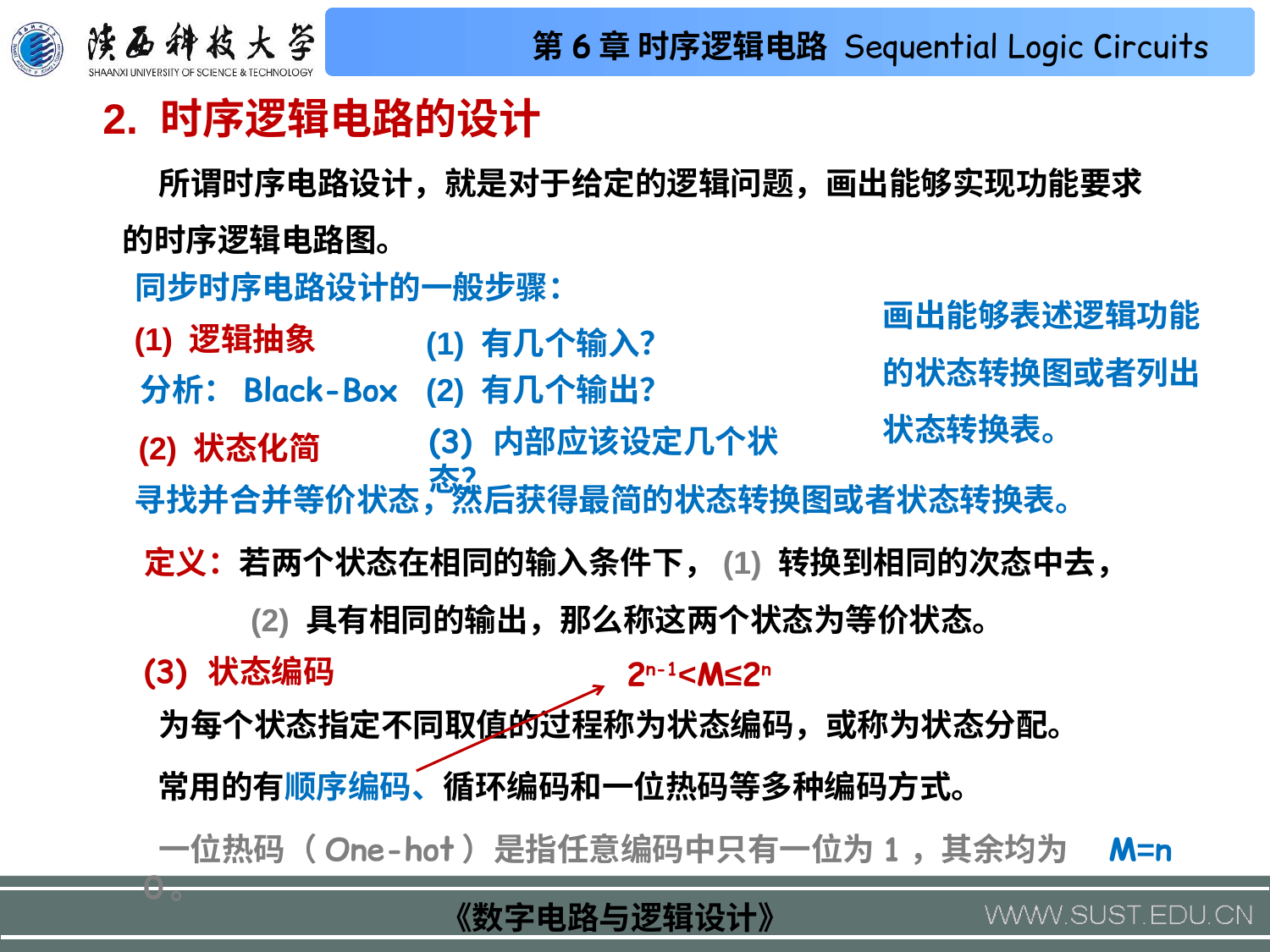

2. 时序逻辑电路的设计
    所谓时序电路设计，就是对于给定的逻辑问题，画出能够实现功能要求的时序逻辑电路图。
同步时序电路设计的一般步骤：
画出能够表述逻辑功能的状态转换图或者列出状态转换表。
(1) 逻辑抽象
(1) 有几个输入？
分析：Black-Box
(2) 有几个输出？
(3) 内部应该设定几个状态？
(2) 状态化简
寻找并合并等价状态，然后获得最简的状态转换图或者状态转换表。
定义：若两个状态在相同的输入条件下，(1) 转换到相同的次态中去，
            (2) 具有相同的输出，那么称这两个状态为等价状态。
(3) 状态编码
2n-1<M≤2n
 为每个状态指定不同取值的过程称为状态编码，或称为状态分配。
常用的有顺序编码、循环编码和一位热码等多种编码方式。
 一位热码（One-hot）是指任意编码中只有一位为1，其余均为0。
M=n